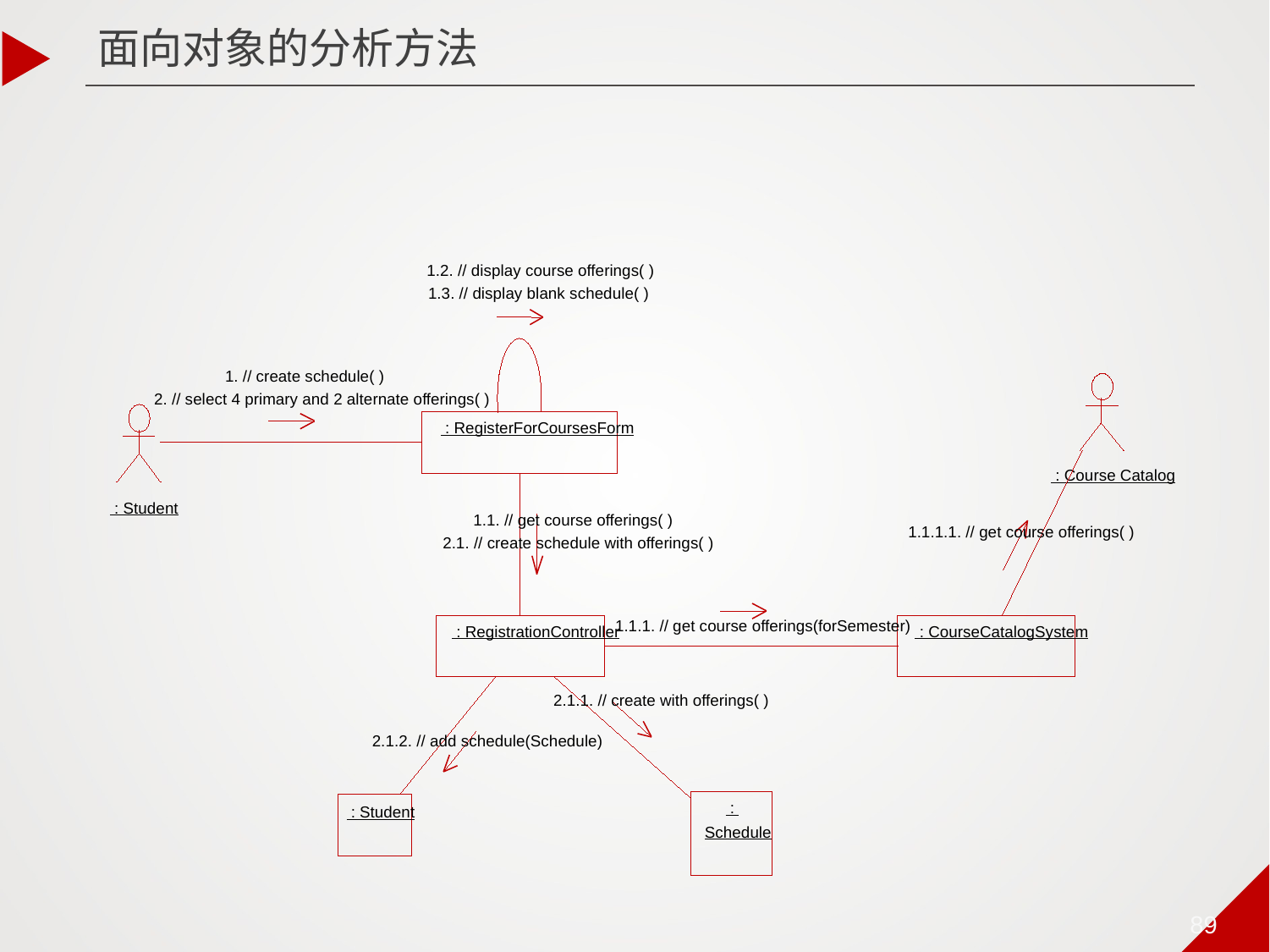

面向对象的分析方法

1.2. // display course offerings( )
1.3. // display blank schedule( )

1. // create schedule( )

2. // select 4 primary and 2 alternate offerings( )

 : RegisterForCoursesForm

 : Course Catalog

 : Student
1.1. // get course offerings( )

1.1.1.1. // get course offerings( )
2.1. // create schedule with offerings( )

1.1.1. // get course offerings(forSemester)

 : RegistrationController
 : CourseCatalogSystem

2.1.1. // create with offerings( )

2.1.2. // add schedule(Schedule)

 :
 : Student
Schedule